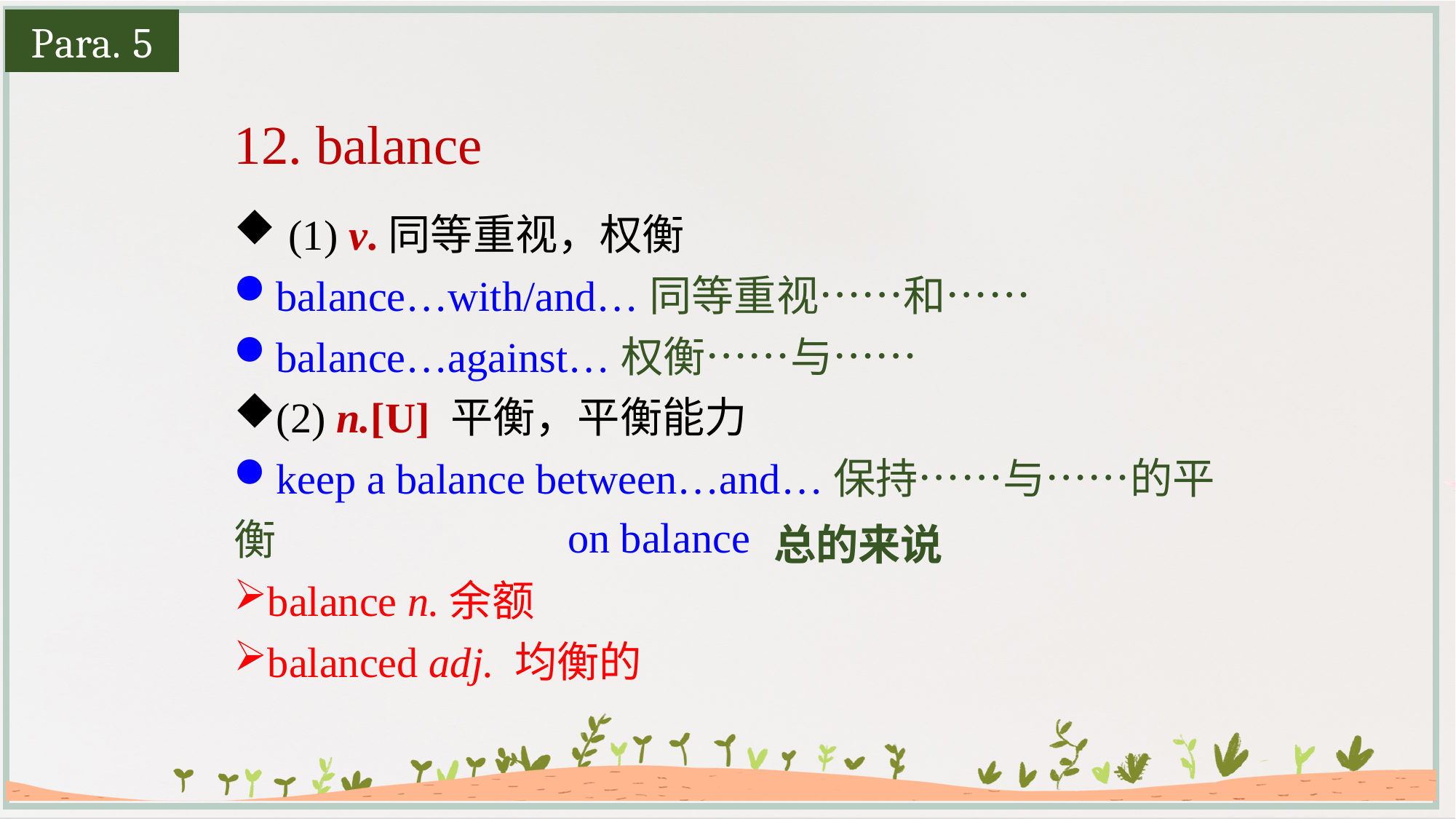

Para. 5
12. balance
(1) v.同等重视，权衡
balance…with/and…同等重视……和……
balance…against…权衡……与……
(2) n.[U] 平衡，平衡能力
keep a balance between…and…保持……与……的平衡
balance n.余额
balanced adj. 均衡的

on balance
总的来说